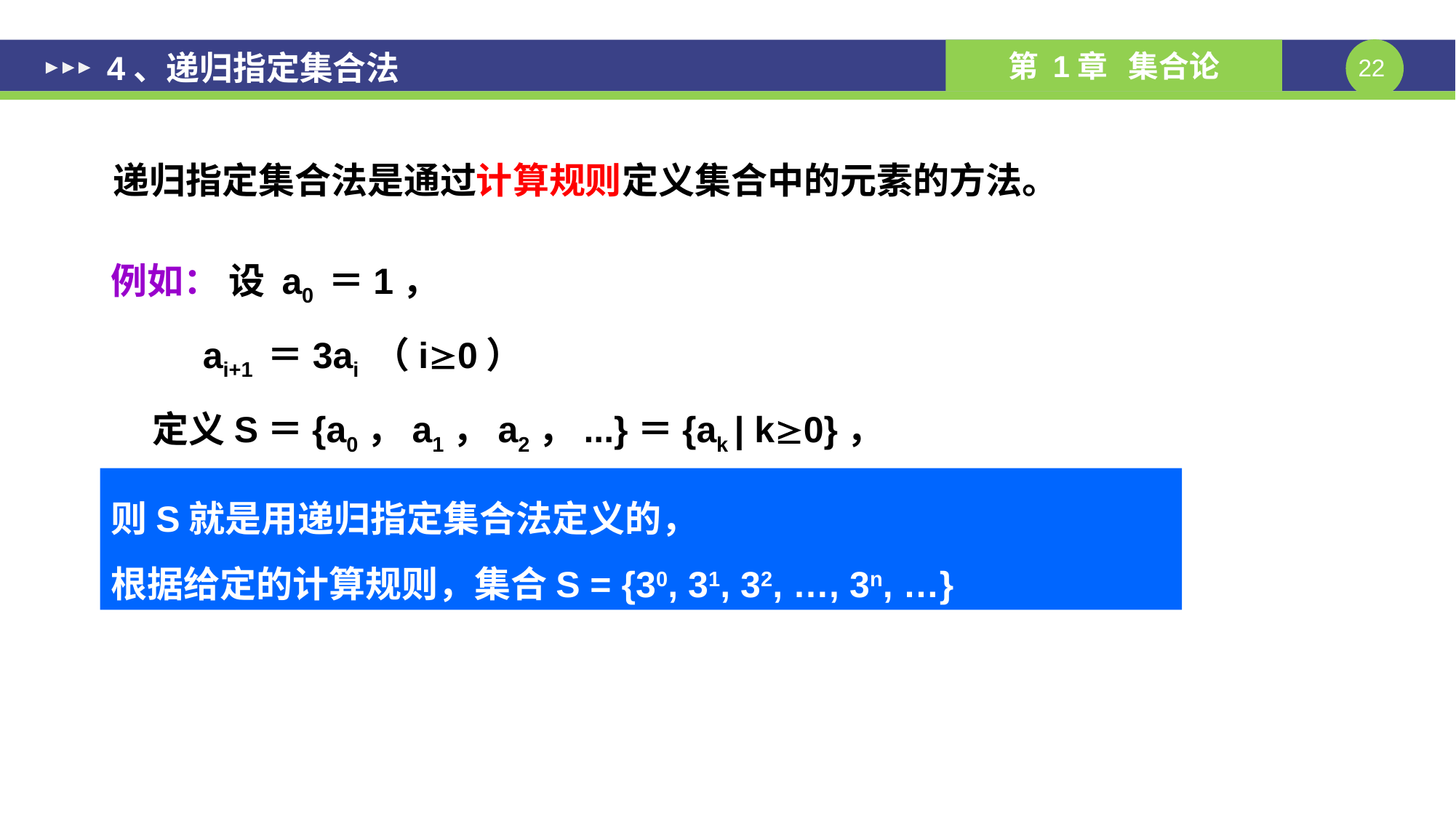

4、递归指定集合法
递归指定集合法是通过计算规则定义集合中的元素的方法。
例如： 设 a0 ＝1，
         ai+1 ＝3ai （i≥0）
    定义S＝{a0，a1，a2，...}＝{ak | k≥0}，
则S就是用递归指定集合法定义的，
根据给定的计算规则，集合S = {30, 31, 32, …, 3n, …}